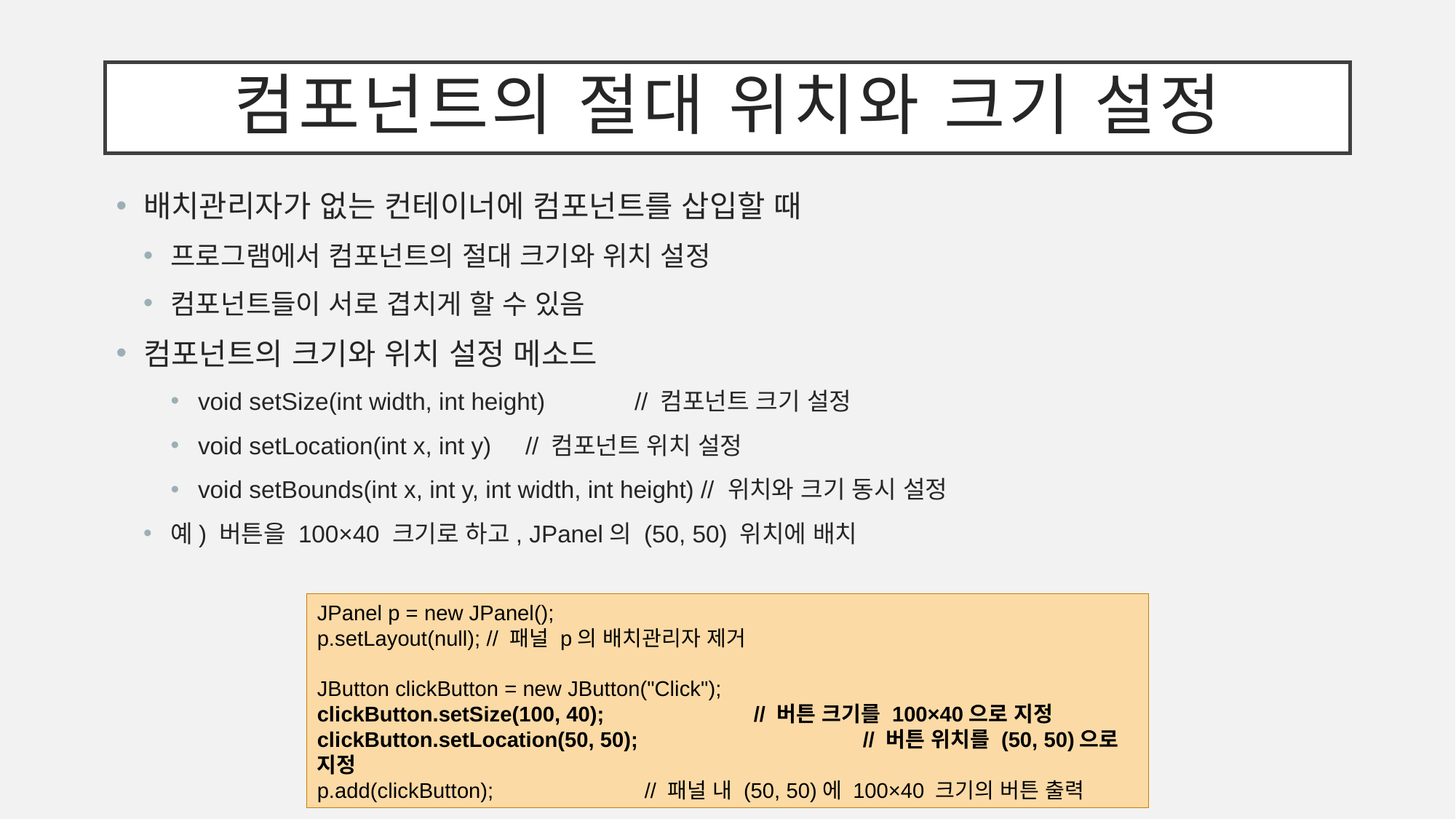

# 컴포넌트의 절대 위치와 크기 설정
배치관리자가 없는 컨테이너에 컴포넌트를 삽입할 때
프로그램에서 컴포넌트의 절대 크기와 위치 설정
컴포넌트들이 서로 겹치게 할 수 있음
컴포넌트의 크기와 위치 설정 메소드
void setSize(int width, int height) 	// 컴포넌트 크기 설정
void setLocation(int x, int y) 	// 컴포넌트 위치 설정
void setBounds(int x, int y, int width, int height) // 위치와 크기 동시 설정
예) 버튼을 100×40 크기로 하고, JPanel의 (50, 50) 위치에 배치

JPanel p = new JPanel();
p.setLayout(null); // 패널 p의 배치관리자 제거

JButton clickButton = new JButton("Click");
clickButton.setSize(100, 40); 		// 버튼 크기를 100×40으로 지정
clickButton.setLocation(50, 50); 		// 버튼 위치를 (50, 50)으로 지정
p.add(clickButton); 		// 패널 내 (50, 50)에 100×40 크기의 버튼 출력